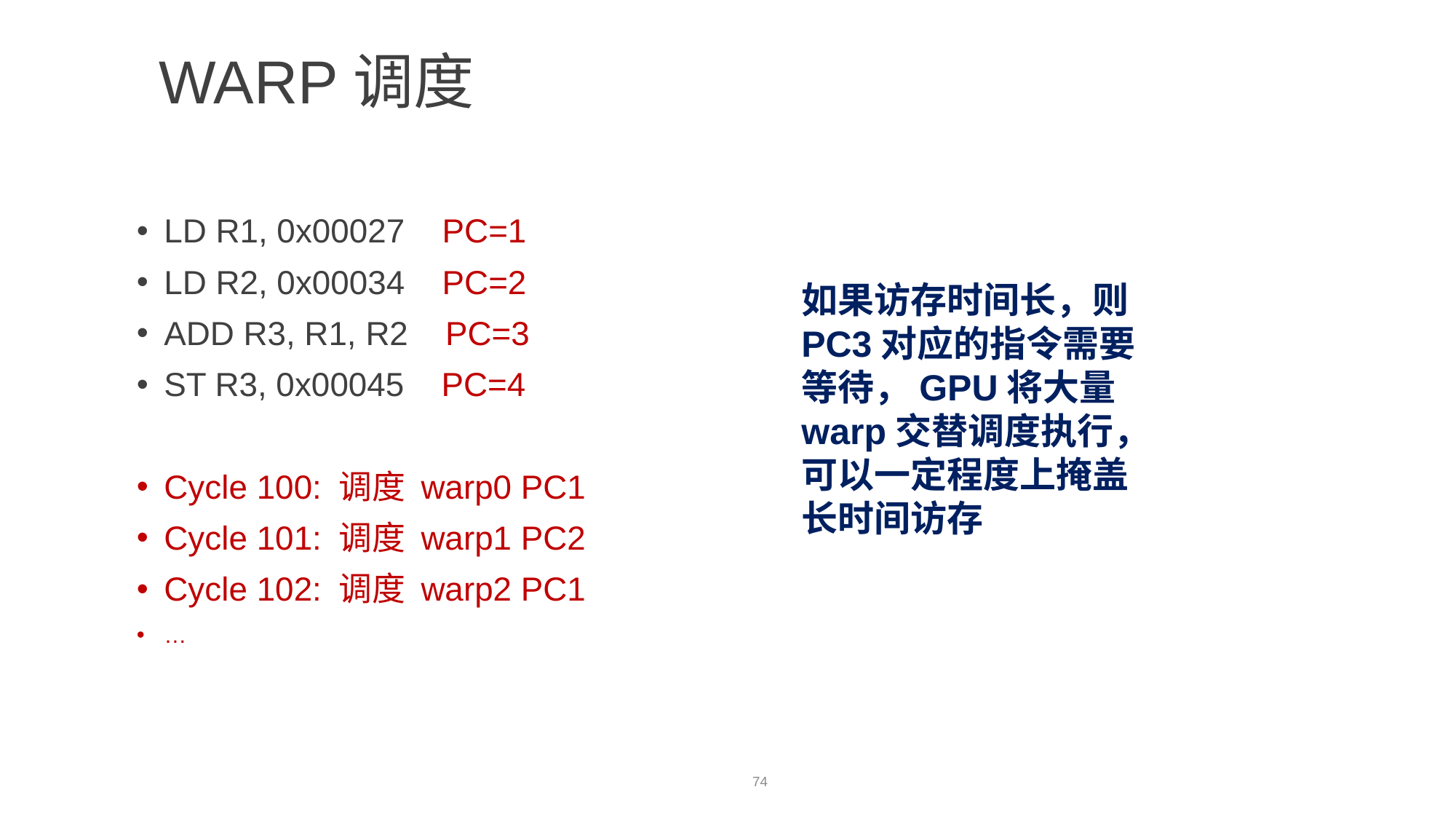

Warp调度
LD R1, 0x00027    PC=1
LD R2, 0x00034    PC=2
ADD R3, R1, R2    PC=3
ST R3, 0x00045    PC=4

Cycle 100: 调度 warp0 PC1
Cycle 101: 调度 warp1 PC2
Cycle 102: 调度 warp2 PC1
…

如果访存时间长，则PC3对应的指令需要等待，GPU将大量warp交替调度执行，可以一定程度上掩盖长时间访存
74